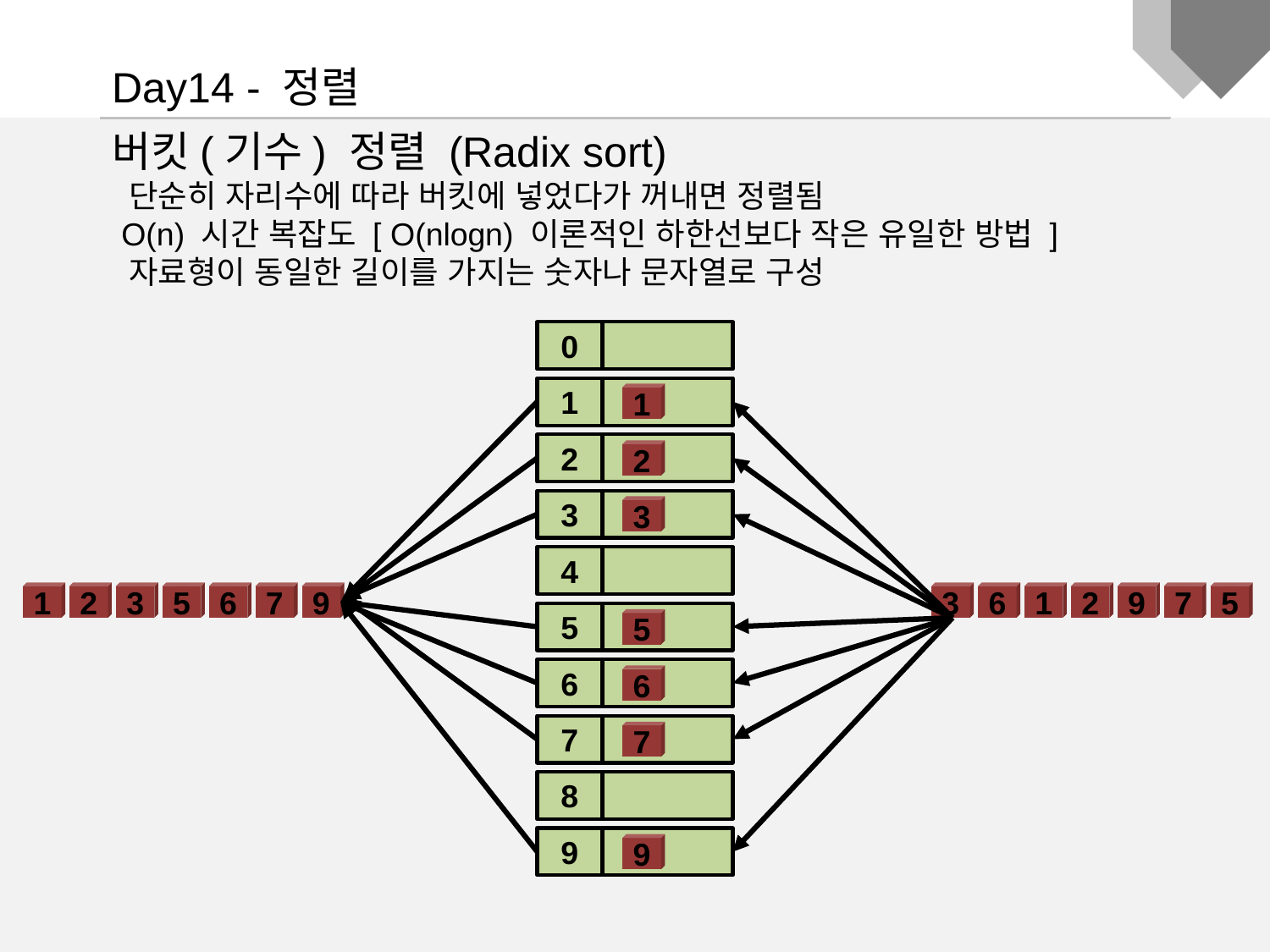

Day14 - 정렬
버킷(기수) 정렬 (Radix sort)
 단순히 자리수에 따라 버킷에 넣었다가 꺼내면 정렬됨
 O(n) 시간 복잡도 [ O(nlogn) 이론적인 하한선보다 작은 유일한 방법 ]
 자료형이 동일한 길이를 가지는 숫자나 문자열로 구성
0

1

1
2

2
3

3
4

1
2
3
5
6
7
9
3
6
1
2
9
7
5
5

5
6

6
7

7
8

9

9